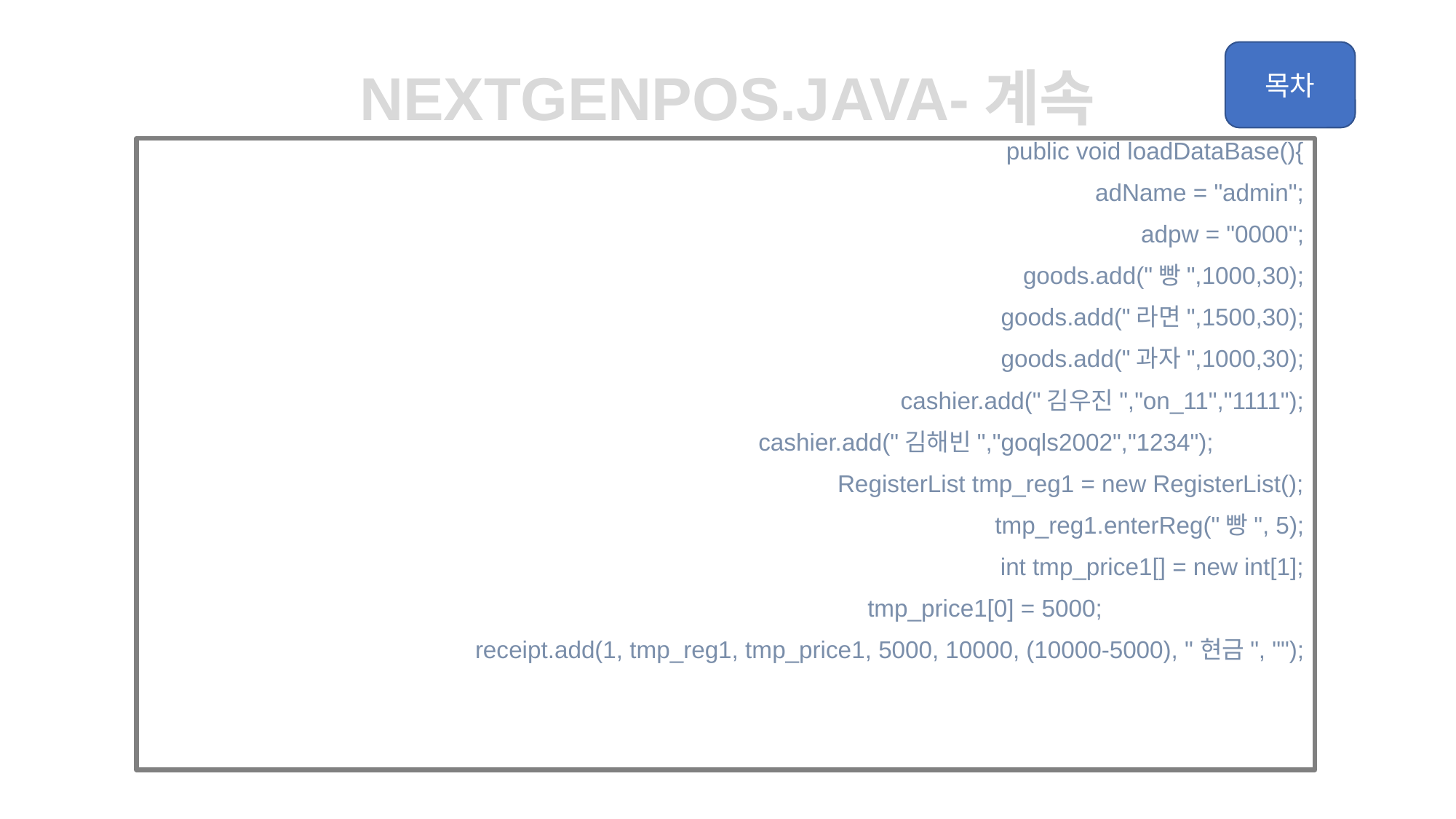

Nextgenpos.java-계속
	public void loadDataBase(){
		adName = "admin";
		adpw = "0000";
		goods.add("빵",1000,30);
		goods.add("라면",1500,30);
		goods.add("과자",1000,30);
		cashier.add("김우진","on_11","1111");
		cashier.add("김해빈","goqls2002","1234");
		RegisterList tmp_reg1 = new RegisterList();
		tmp_reg1.enterReg("빵", 5);
		int tmp_price1[] = new int[1];
		tmp_price1[0] = 5000;
		receipt.add(1, tmp_reg1, tmp_price1, 5000, 10000, (10000-5000), "현금", "");